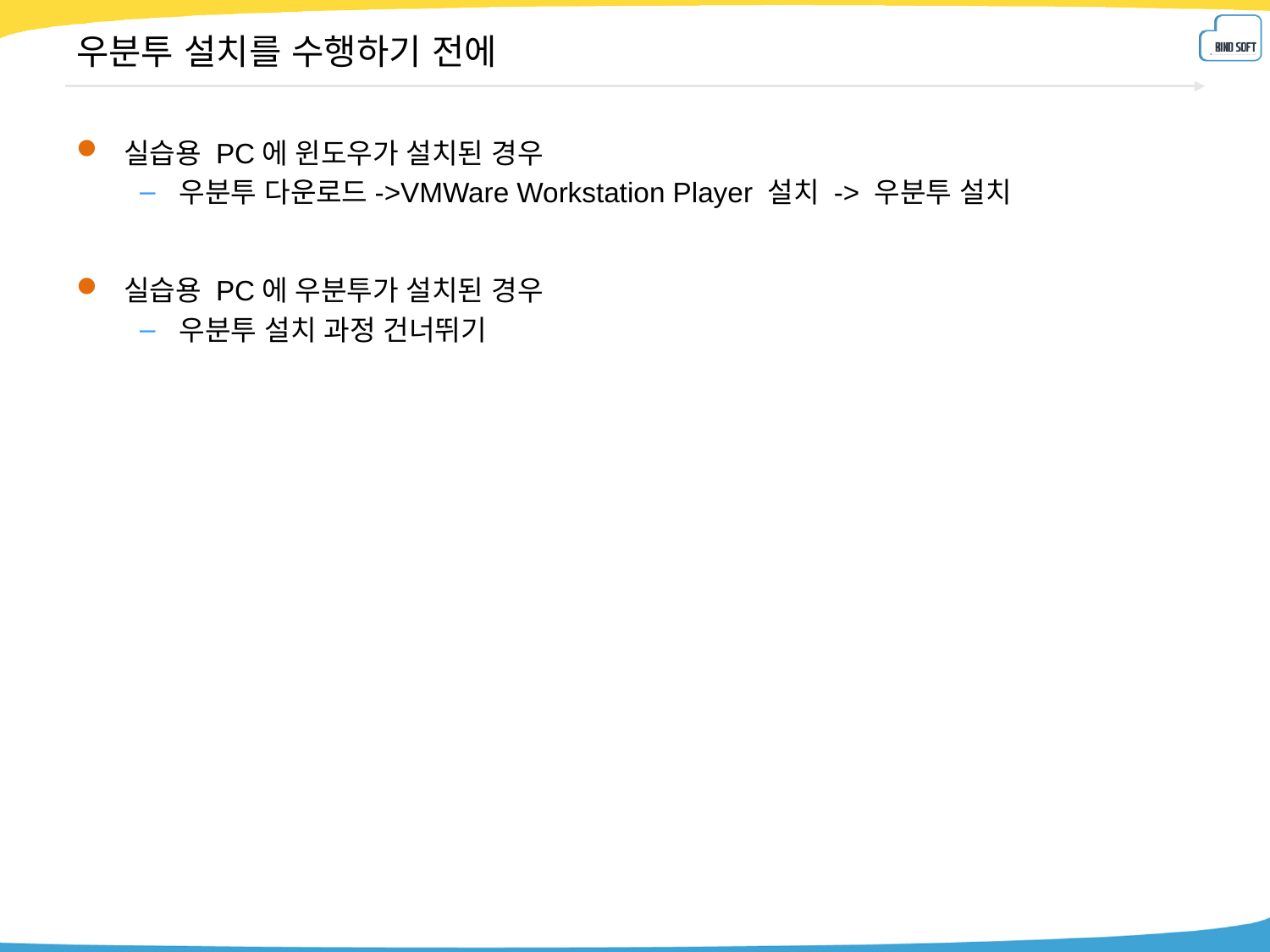

# 우분투 설치를 수행하기 전에
실습용 PC에 윈도우가 설치된 경우
우분투 다운로드->VMWare Workstation Player 설치 -> 우분투 설치

실습용 PC에 우분투가 설치된 경우
우분투 설치 과정 건너뛰기